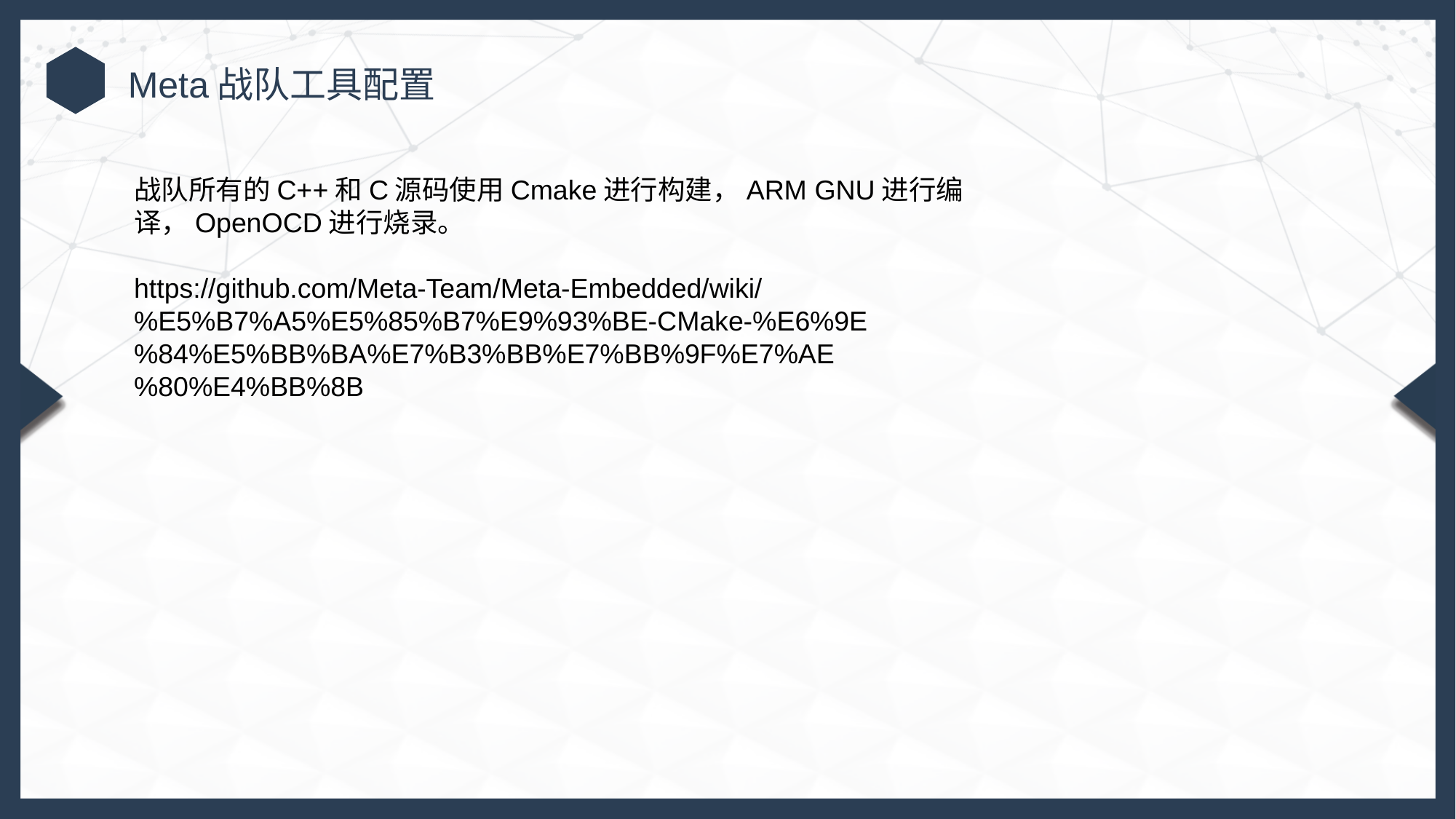

Meta战队工具配置
战队所有的C++和C源码使用Cmake进行构建，ARM GNU进行编译，OpenOCD进行烧录。

https://github.com/Meta-Team/Meta-Embedded/wiki/%E5%B7%A5%E5%85%B7%E9%93%BE-CMake-%E6%9E%84%E5%BB%BA%E7%B3%BB%E7%BB%9F%E7%AE%80%E4%BB%8B
行业PPT模板http://www.1ppt.com/hangye/